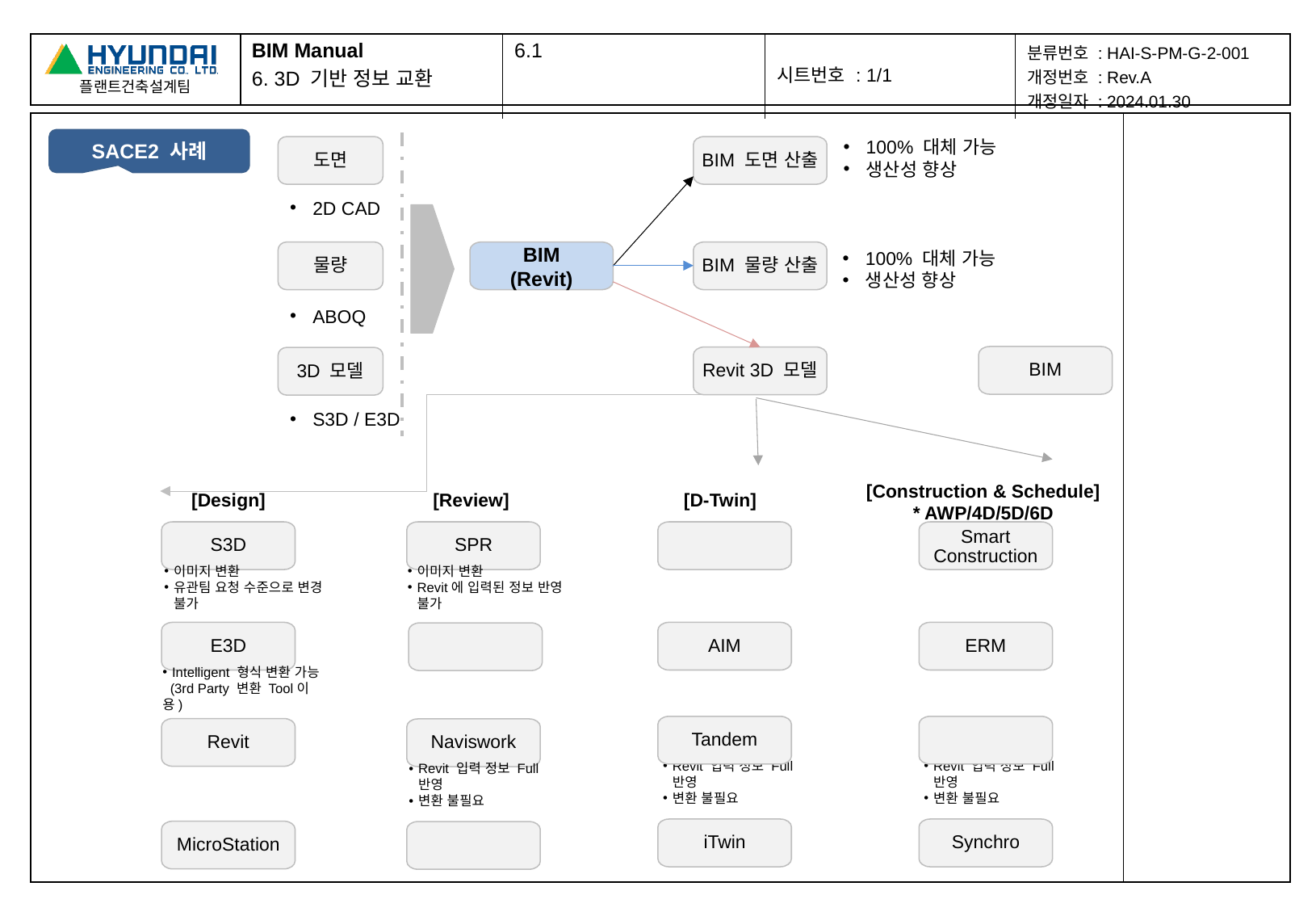

| BIM Manual 6. 3D 기반 정보 교환 | 6.1 | 시트번호 : 1/1 | 분류번호 : HAI-S-PM-G-2-001 개정번호 : Rev.A 개정일자 : 2024.01.30 |
| --- | --- | --- | --- |
|  |  |
| --- | --- |
SACE2 사례
100% 대체 가능
생산성 향상
도면
BIM 도면 산출
2D CAD

100% 대체 가능
생산성 향상
물량
BIM
(Revit)
BIM 물량 산출
ABOQ
BIM
Revit 3D 모델
3D 모델
S3D / E3D
[Construction & Schedule]
* AWP/4D/5D/6D
[Design]
[Review]
[D-Twin]
S3D
SPR

Smart
Construction
이미지 변환
유관팀 요청 수준으로 변경 불가
이미지 변환
Revit에 입력된 정보 반영 불가
E3D
AIM
ERM

Intelligent 형식 변환 가능
  (3rd Party 변환 Tool이용)
Tandem

Revit
Naviswork
Revit 입력 정보 Full 반영
변환 불필요
Revit 입력 정보 Full 반영
변환 불필요
Revit 입력 정보 Full 반영
변환 불필요
iTwin
Synchro
MicroStation